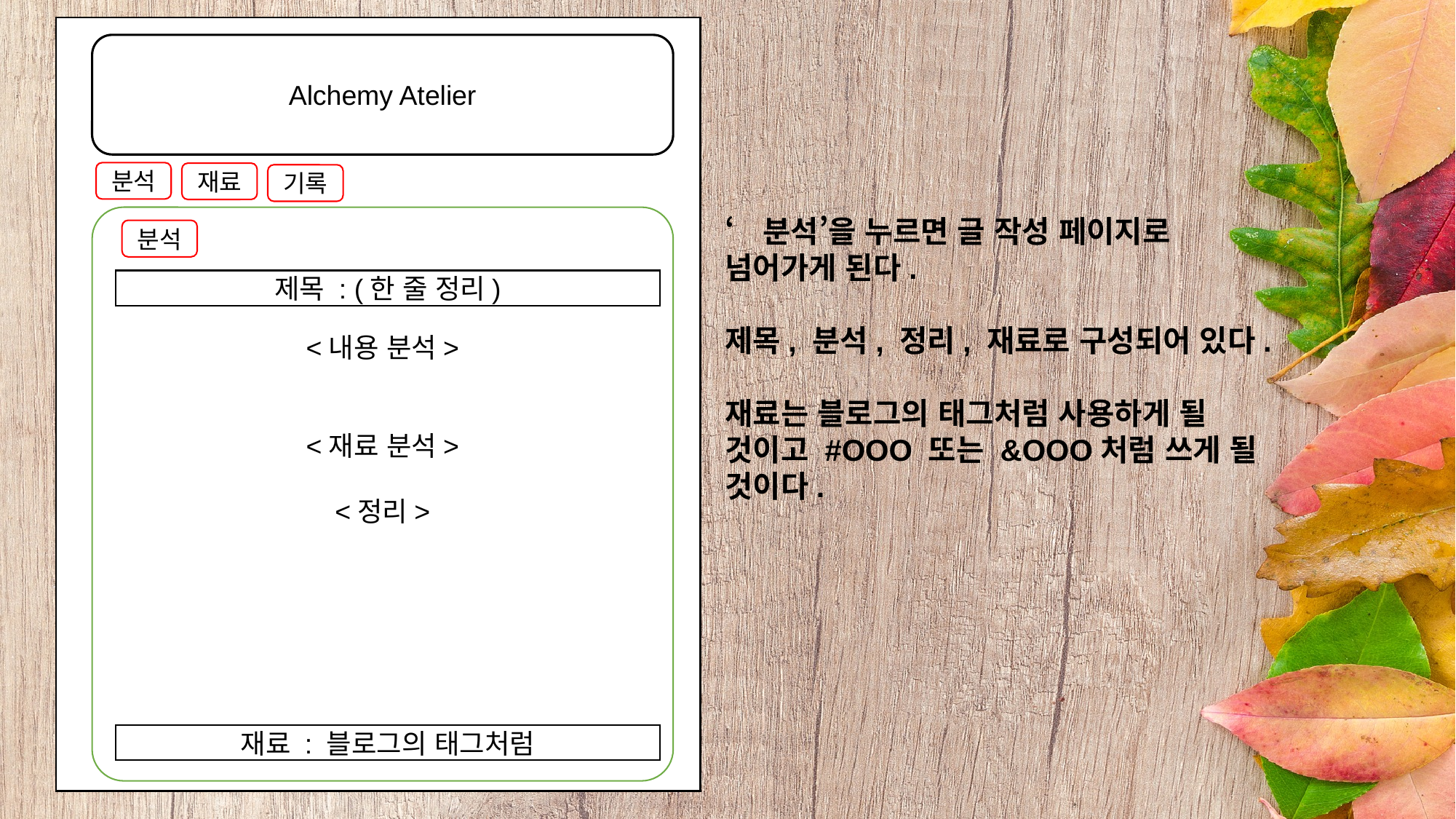

Alchemy Atelier

분석
재료
기록
<내용 분석>

<재료 분석>

<정리>

분석
제목 : (한 줄 정리)
재료 : 블로그의 태그처럼
‘분석’을 누르면 글 작성 페이지로 넘어가게 된다.

제목, 분석, 정리, 재료로 구성되어 있다.

재료는 블로그의 태그처럼 사용하게 될 것이고 #OOO 또는 &OOO처럼 쓰게 될 것이다.